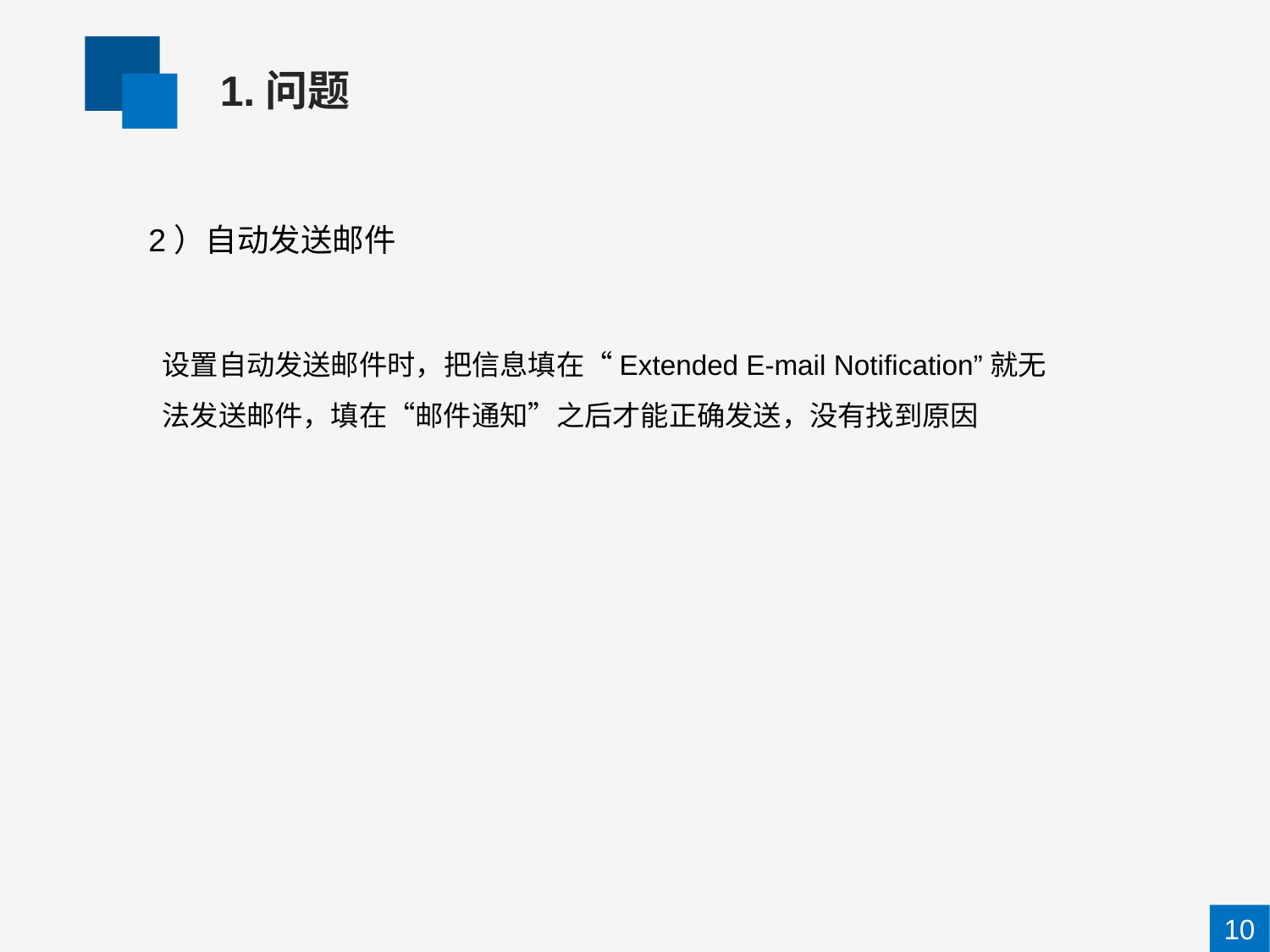

1.问题
2）自动发送邮件
设置自动发送邮件时，把信息填在“Extended E-mail Notification”就无法发送邮件，填在“邮件通知”之后才能正确发送，没有找到原因
10